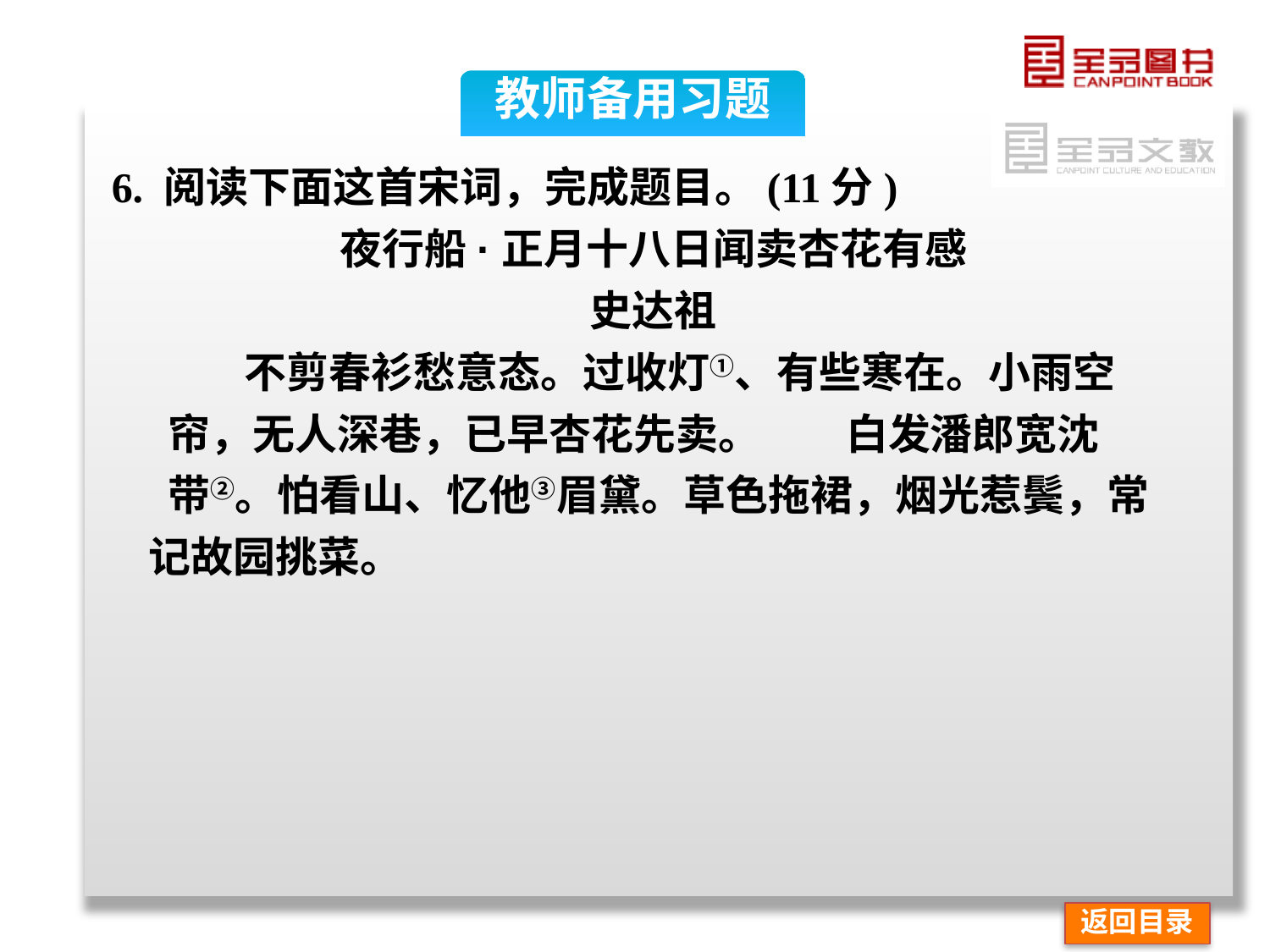

教师备用习题
6. 阅读下面这首宋词，完成题目。(11分)
夜行船·正月十八日闻卖杏花有感
史达祖
         不剪春衫愁意态。过收灯①、有些寒在。小雨空
 帘，无人深巷，已早杏花先卖。　　白发潘郎宽沈
 带②。怕看山、忆他③眉黛。草色拖裙，烟光惹鬓，常
记故园挑菜。
返回目录